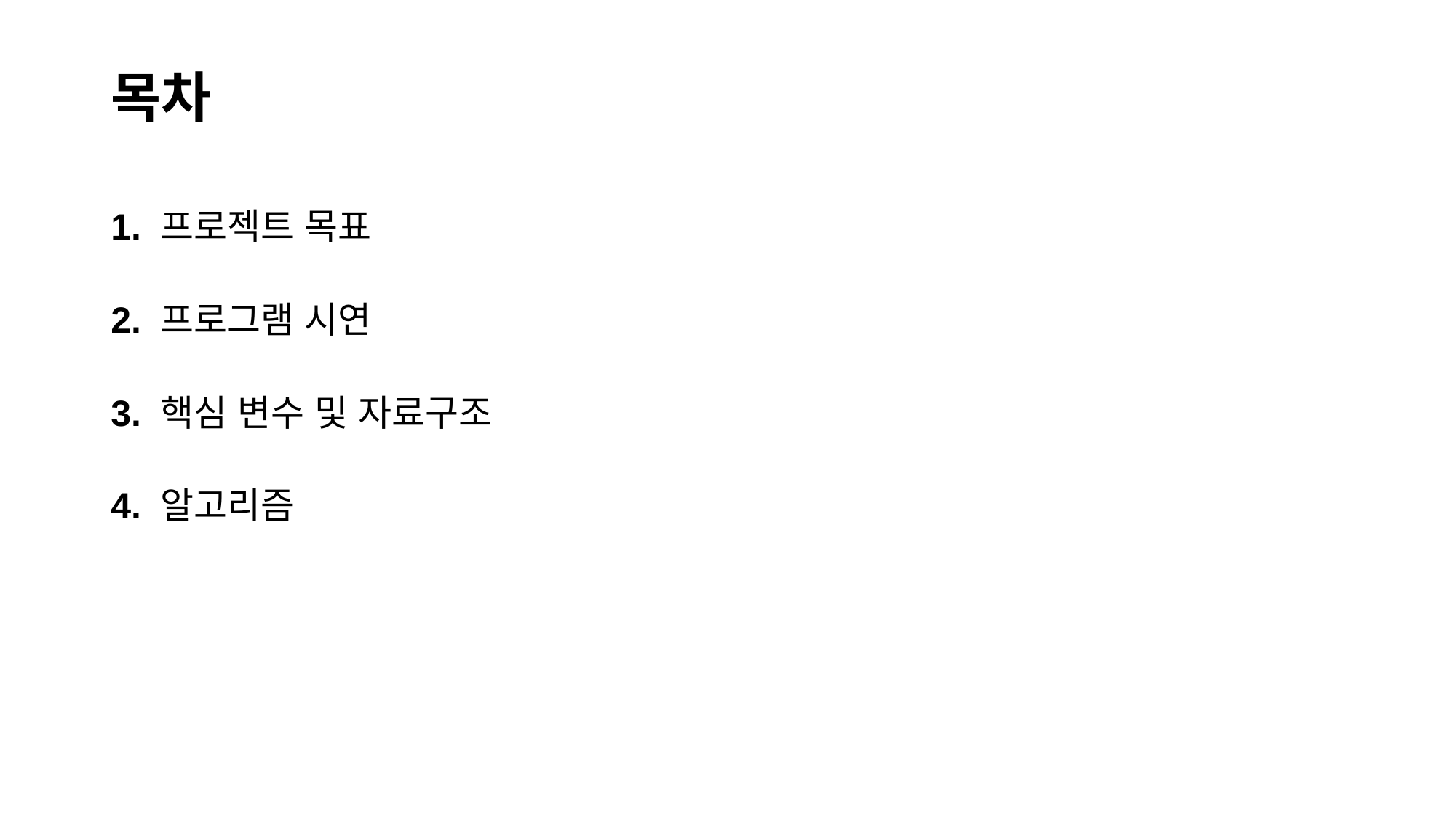

# 목차
1. 프로젝트 목표
2. 프로그램 시연
3. 핵심 변수 및 자료구조
4. 알고리즘